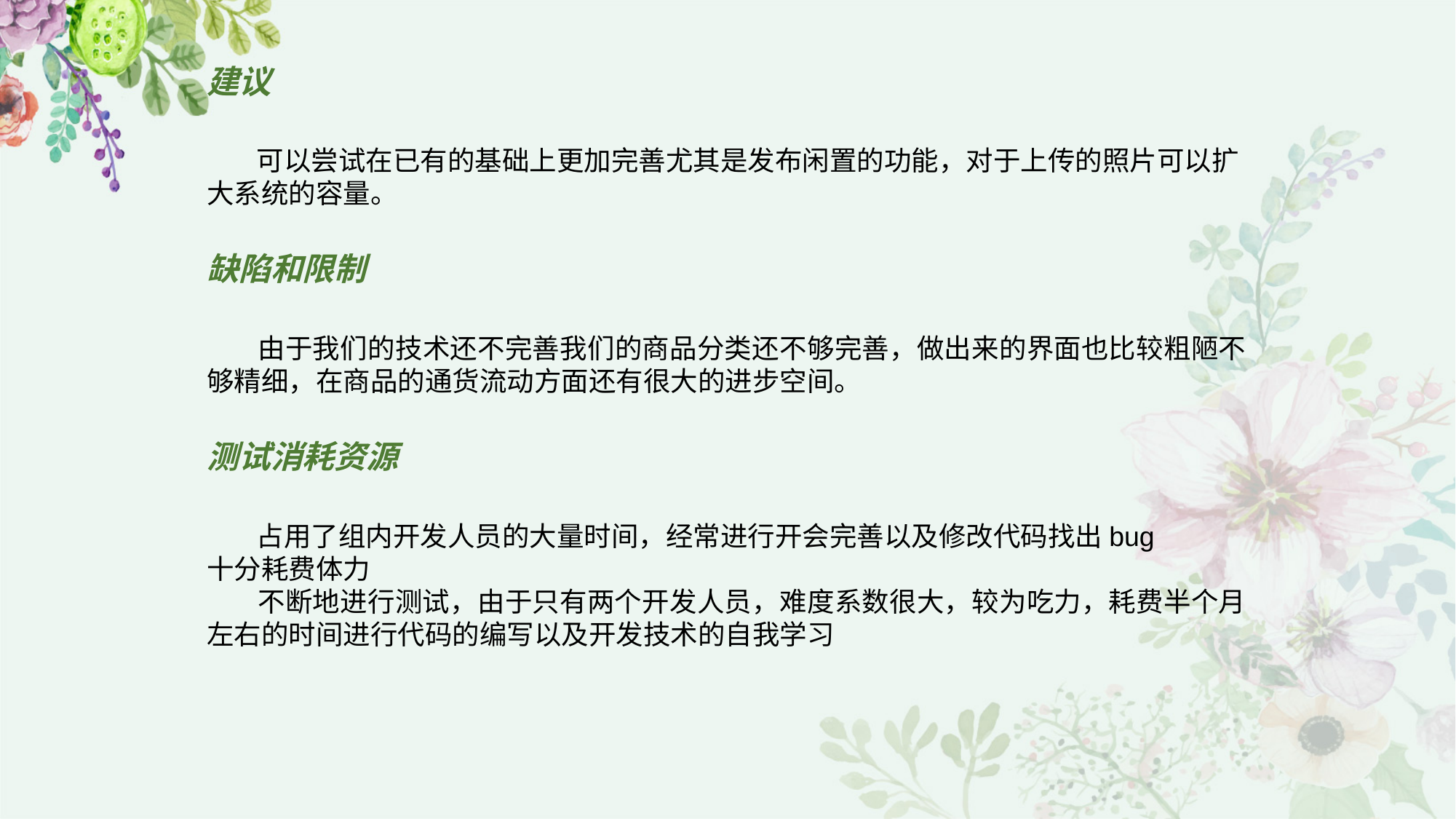

# 建议
       可以尝试在已有的基础上更加完善尤其是发布闲置的功能，对于上传的照片可以扩大系统的容量。
缺陷和限制
       由于我们的技术还不完善我们的商品分类还不够完善，做出来的界面也比较粗陋不够精细，在商品的通货流动方面还有很大的进步空间。
测试消耗资源
       占用了组内开发人员的大量时间，经常进行开会完善以及修改代码找出bug
十分耗费体力
       不断地进行测试，由于只有两个开发人员，难度系数很大，较为吃力，耗费半个月左右的时间进行代码的编写以及开发技术的自我学习